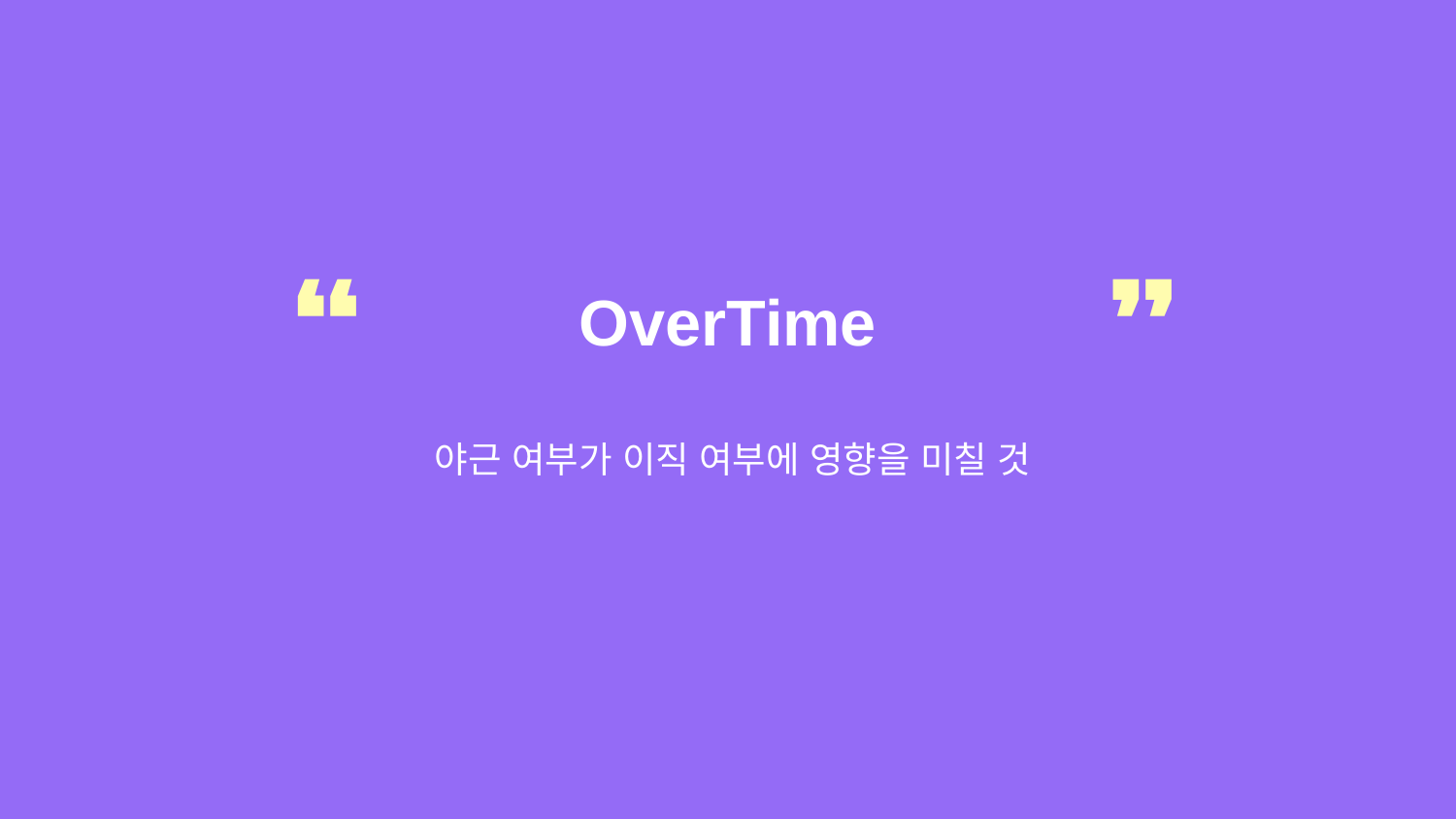

“
”
OverTime
야근 여부가 이직 여부에 영향을 미칠 것